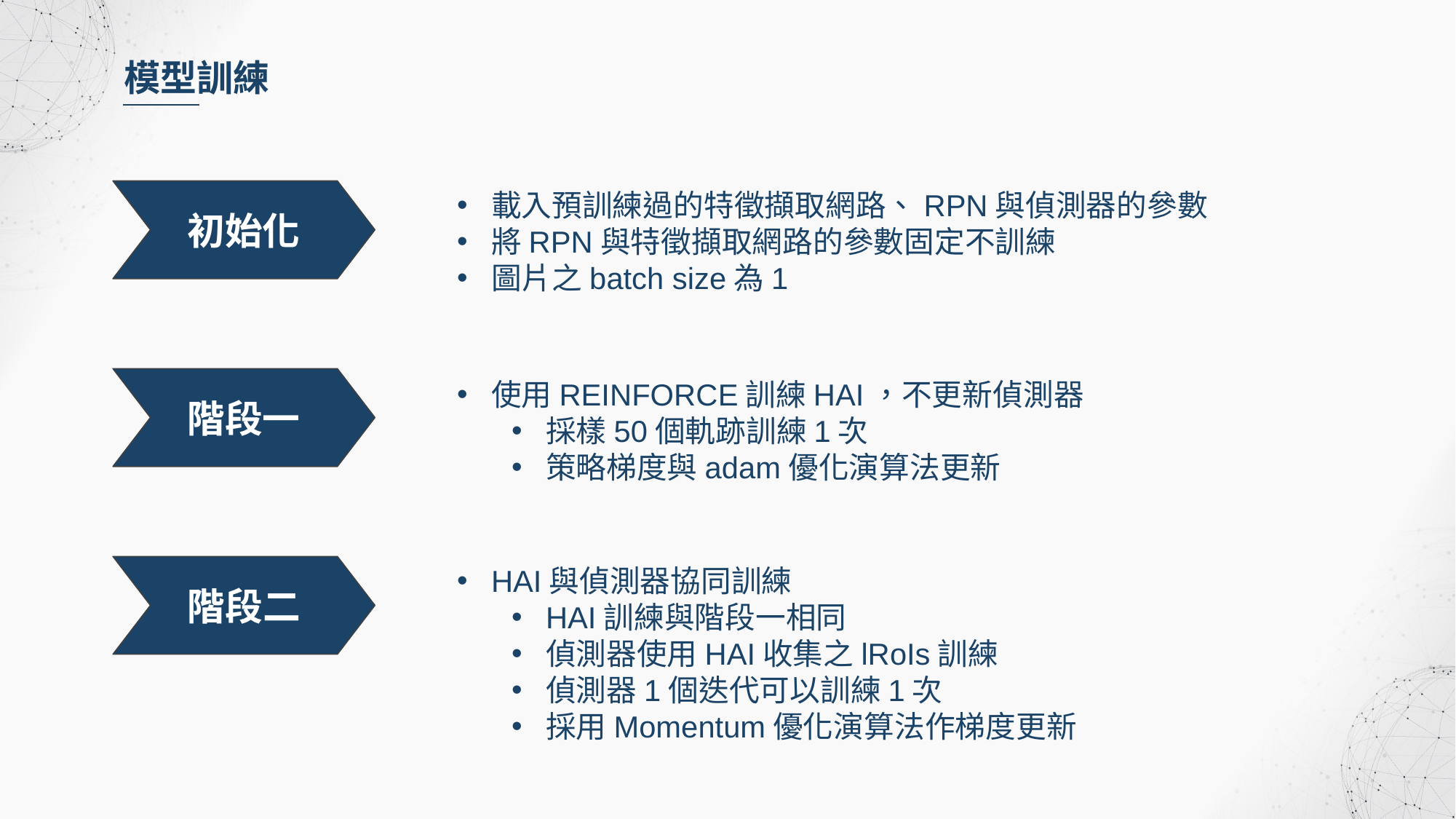

模型訓練
初始化
載入預訓練過的特徵擷取網路、RPN與偵測器的參數
將RPN與特徵擷取網路的參數固定不訓練
圖片之batch size為1
階段一
使用REINFORCE訓練HAI，不更新偵測器
採樣50個軌跡訓練1次
策略梯度與adam優化演算法更新
階段二
HAI與偵測器協同訓練
HAI訓練與階段一相同
偵測器使用HAI收集之lRoIs訓練
偵測器1個迭代可以訓練1次
採用Momentum優化演算法作梯度更新